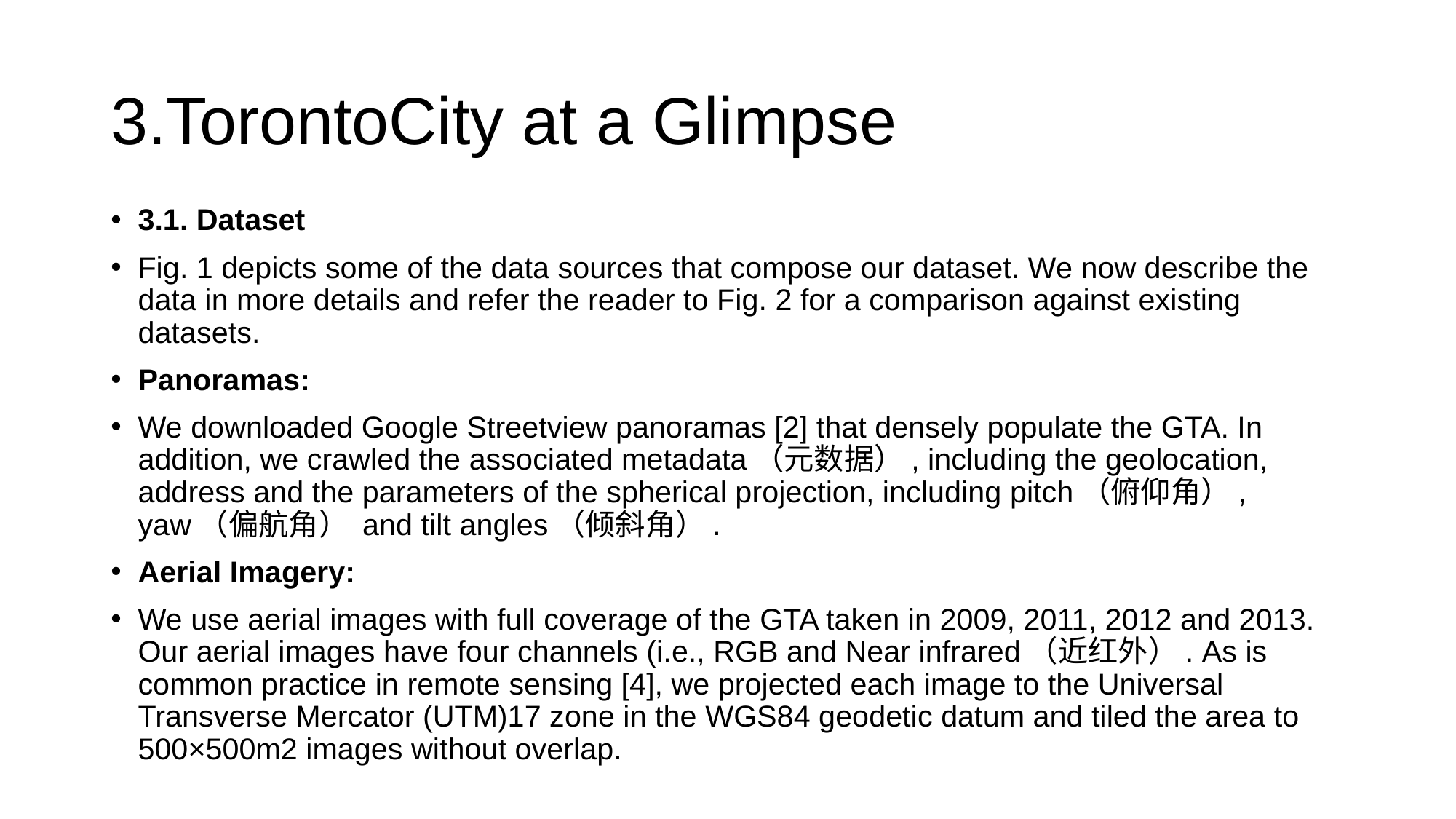

# 3.TorontoCity at a Glimpse
3.1. Dataset
Fig. 1 depicts some of the data sources that compose our dataset. We now describe the data in more details and refer the reader to Fig. 2 for a comparison against existing datasets.
Panoramas:
We downloaded Google Streetview panoramas [2] that densely populate the GTA. In addition, we crawled the associated metadata（元数据）, including the geolocation, address and the parameters of the spherical projection, including pitch（俯仰角）, yaw（偏航角） and tilt angles（倾斜角）.
Aerial Imagery:
We use aerial images with full coverage of the GTA taken in 2009, 2011, 2012 and 2013. Our aerial images have four channels (i.e., RGB and Near infrared（近红外）. As is common practice in remote sensing [4], we projected each image to the Universal Transverse Mercator (UTM)17 zone in the WGS84 geodetic datum and tiled the area to 500×500m2 images without overlap.